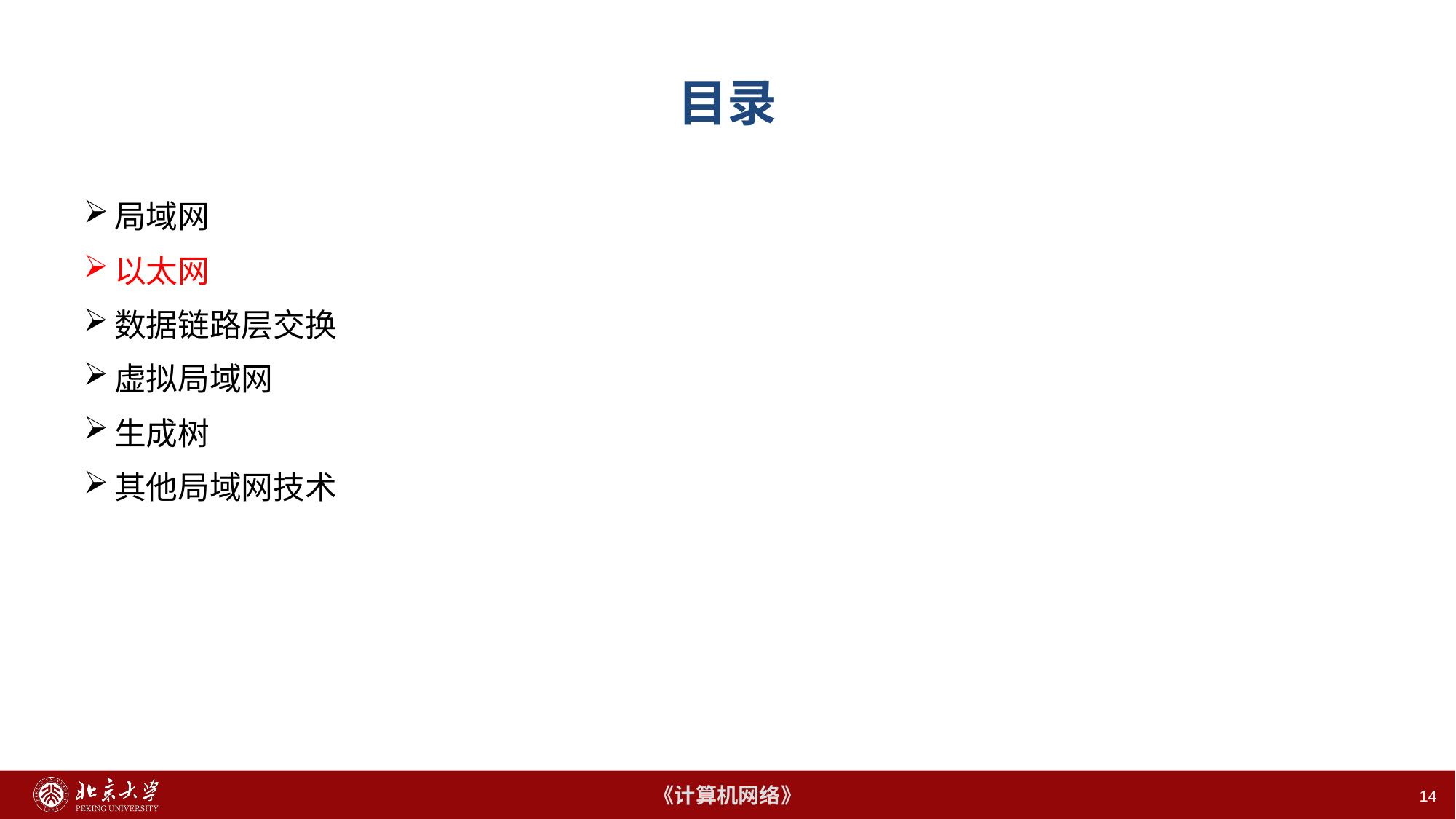

# 目录
局域网
以太网
数据链路层交换
虚拟局域网
生成树
其他局域网技术

14